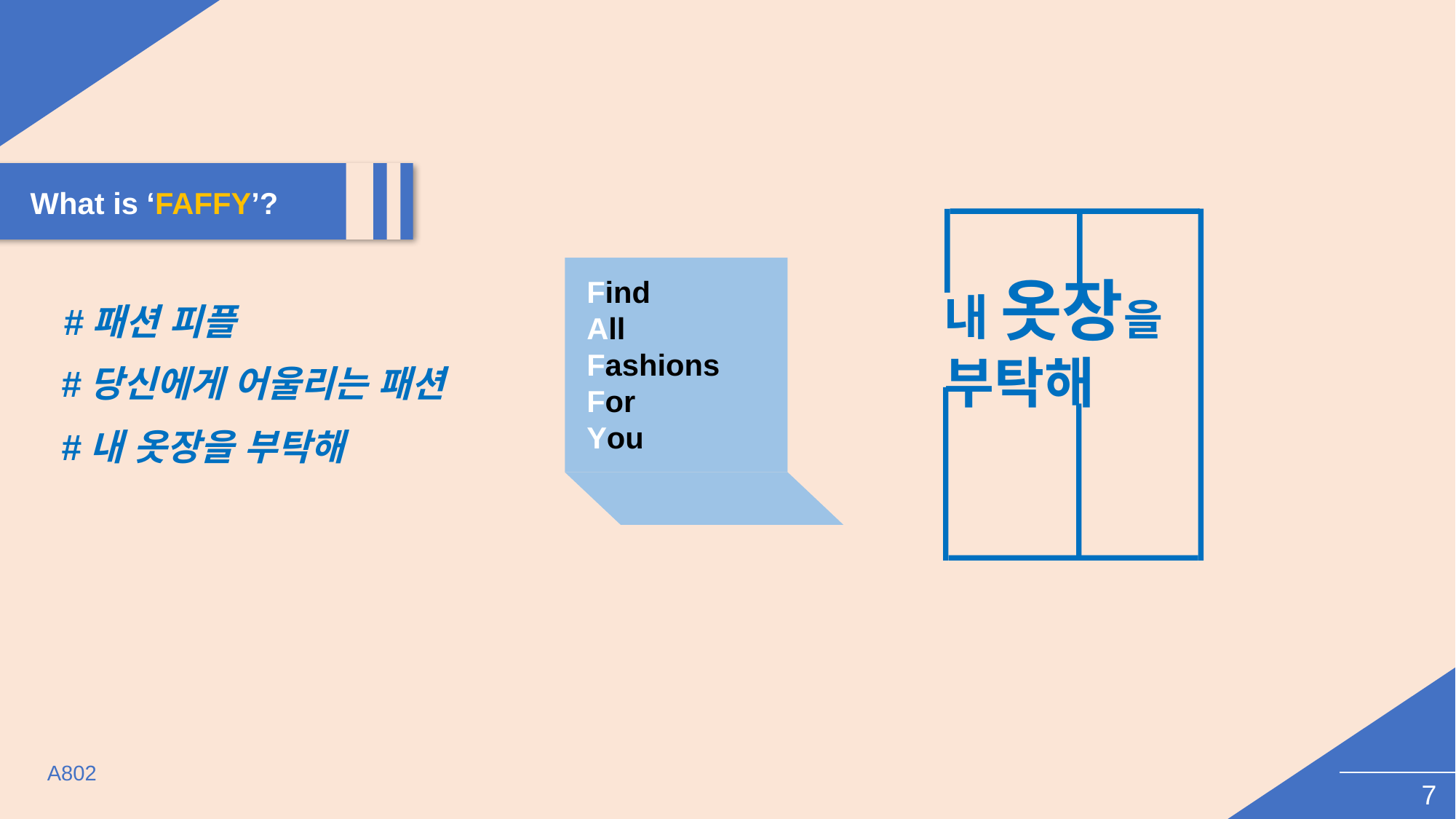

What is ‘FAFFY’?

내 옷장을
부탁해

Find
All
Fashions
For
You

#패션 피플

#당신에게 어울리는 패션
#내 옷장을 부탁해

A802
7